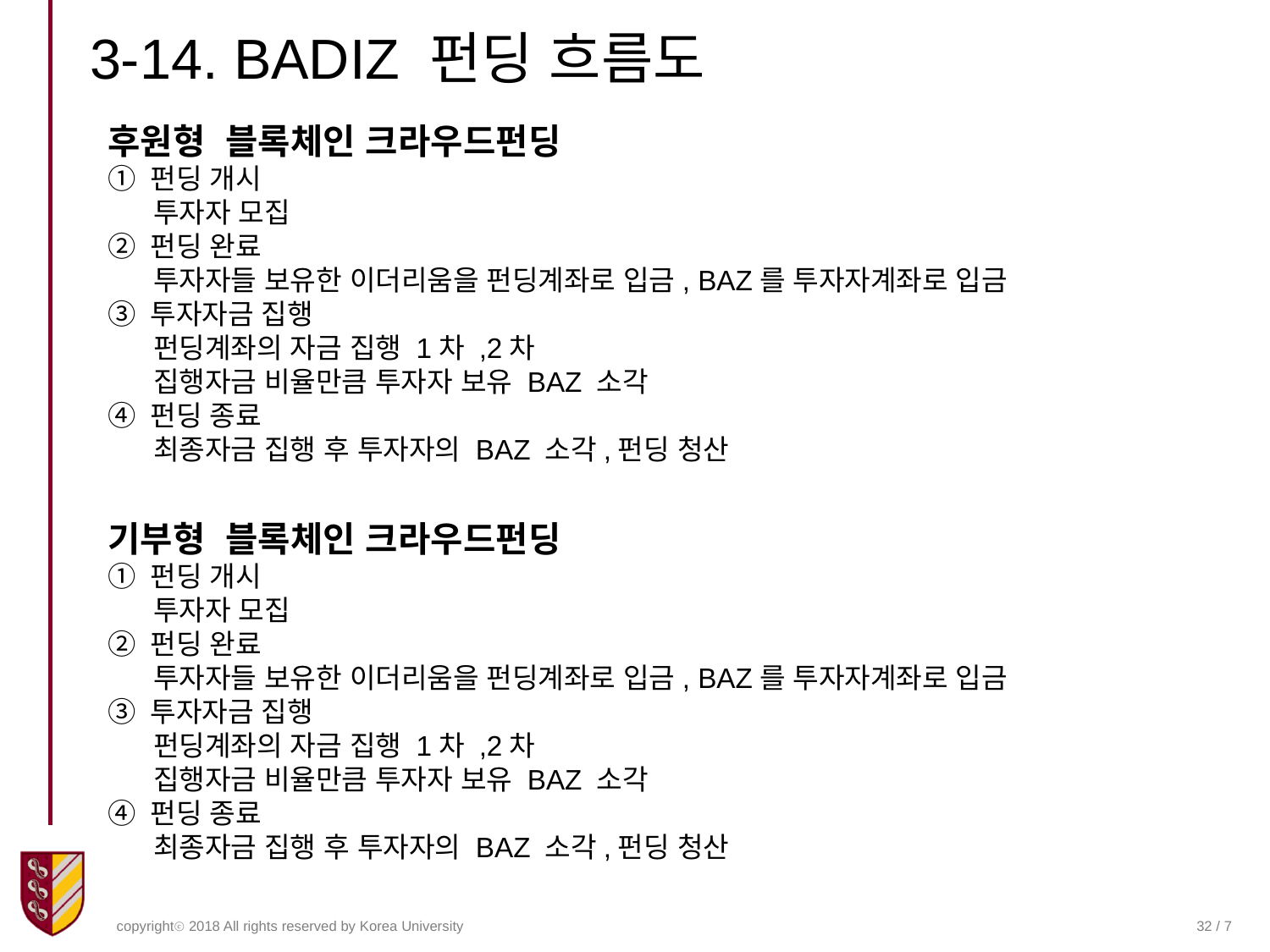

3-14. BADIZ 펀딩 흐름도
후원형  블록체인 크라우드펀딩
① 펀딩 개시
     투자자 모집
② 펀딩 완료
     투자자들 보유한 이더리움을 펀딩계좌로 입금, BAZ를 투자자계좌로 입금
③ 투자자금 집행
     펀딩계좌의 자금 집행 1차 ,2차
     집행자금 비율만큼 투자자 보유 BAZ 소각
④ 펀딩 종료
     최종자금 집행 후 투자자의 BAZ 소각,펀딩 청산
기부형  블록체인 크라우드펀딩
① 펀딩 개시
     투자자 모집
② 펀딩 완료
     투자자들 보유한 이더리움을 펀딩계좌로 입금, BAZ를 투자자계좌로 입금
③ 투자자금 집행
     펀딩계좌의 자금 집행 1차 ,2차
     집행자금 비율만큼 투자자 보유 BAZ 소각
④ 펀딩 종료
     최종자금 집행 후 투자자의 BAZ 소각,펀딩 청산